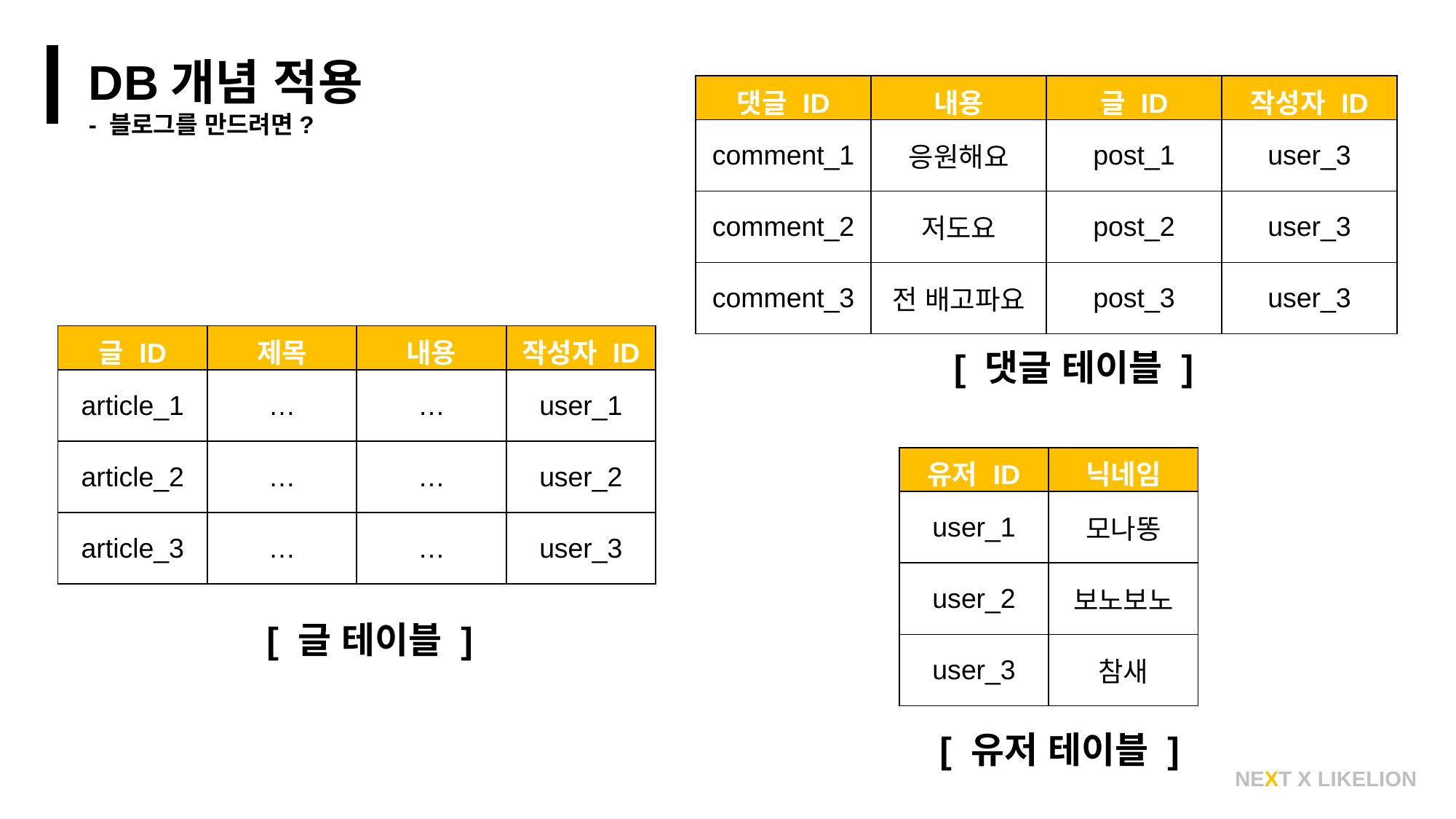

DB개념 적용
- 블로그를 만드려면?
| 댓글 ID | 내용 | 글 ID | 작성자 ID |
| --- | --- | --- | --- |
| comment\_1 | 응원해요 | post\_1 | user\_3 |
| comment\_2 | 저도요 | post\_2 | user\_3 |
| comment\_3 | 전 배고파요 | post\_3 | user\_3 |
| 글 ID | 제목 | 내용 | 작성자 ID |
| --- | --- | --- | --- |
| article\_1 | … | … | user\_1 |
| article\_2 | … | … | user\_2 |
| article\_3 | … | … | user\_3 |
[ 댓글 테이블 ]
| 유저 ID | 닉네임 |
| --- | --- |
| user\_1 | 모나똥 |
| user\_2 | 보노보노 |
| user\_3 | 참새 |
[ 글 테이블 ]
[ 유저 테이블 ]
NEXT X LIKELION